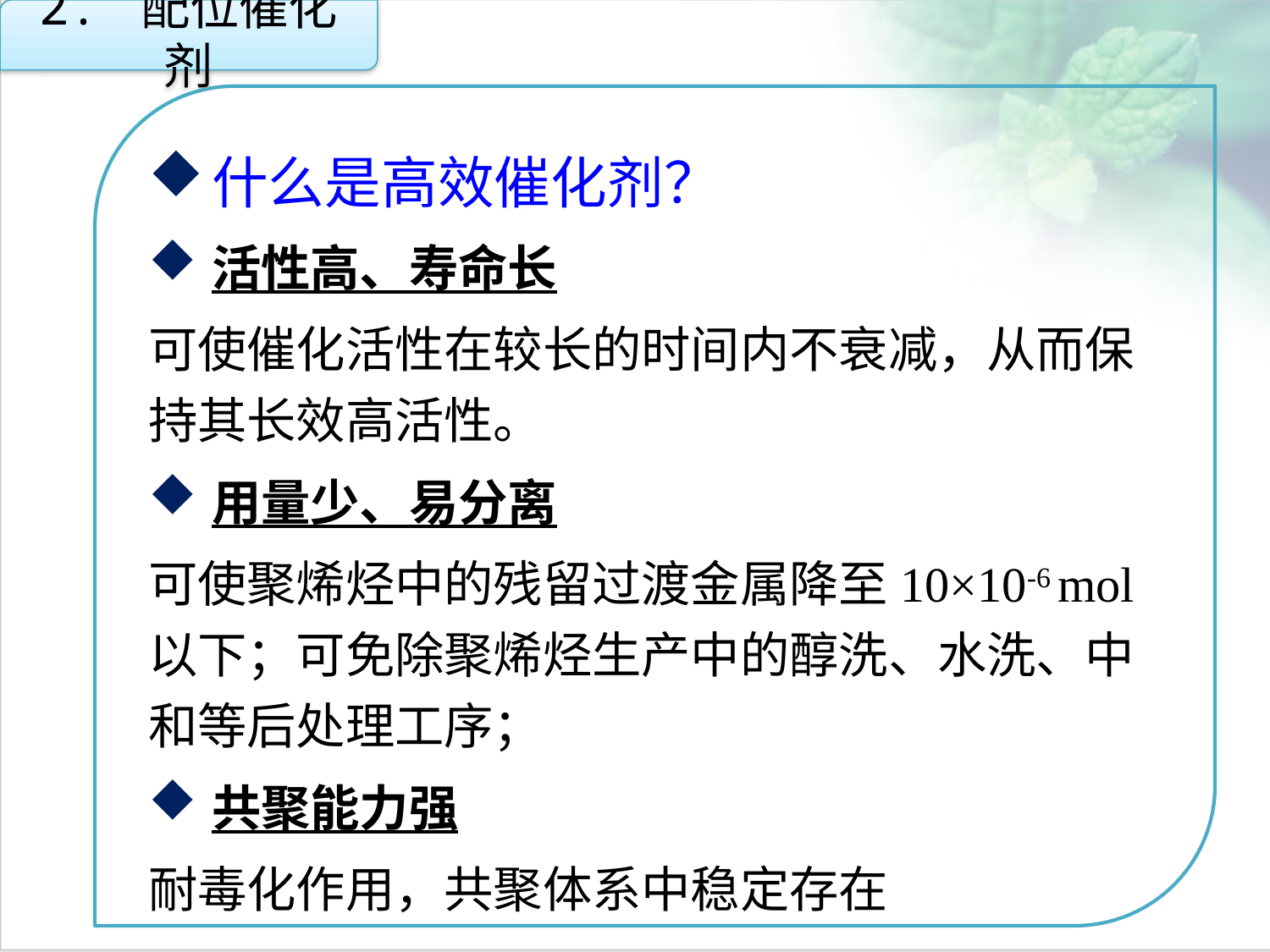

2. 配位催化剂
什么是高效催化剂？
活性高、寿命长
可使催化活性在较长的时间内不衰减，从而保持其长效高活性。
用量少、易分离
可使聚烯烃中的残留过渡金属降至10×10-6 mol 以下；可免除聚烯烃生产中的醇洗、水洗、中和等后处理工序；
共聚能力强
耐毒化作用，共聚体系中稳定存在

点击添加文本
点击添加文本
点击添加文本
点击添加文本